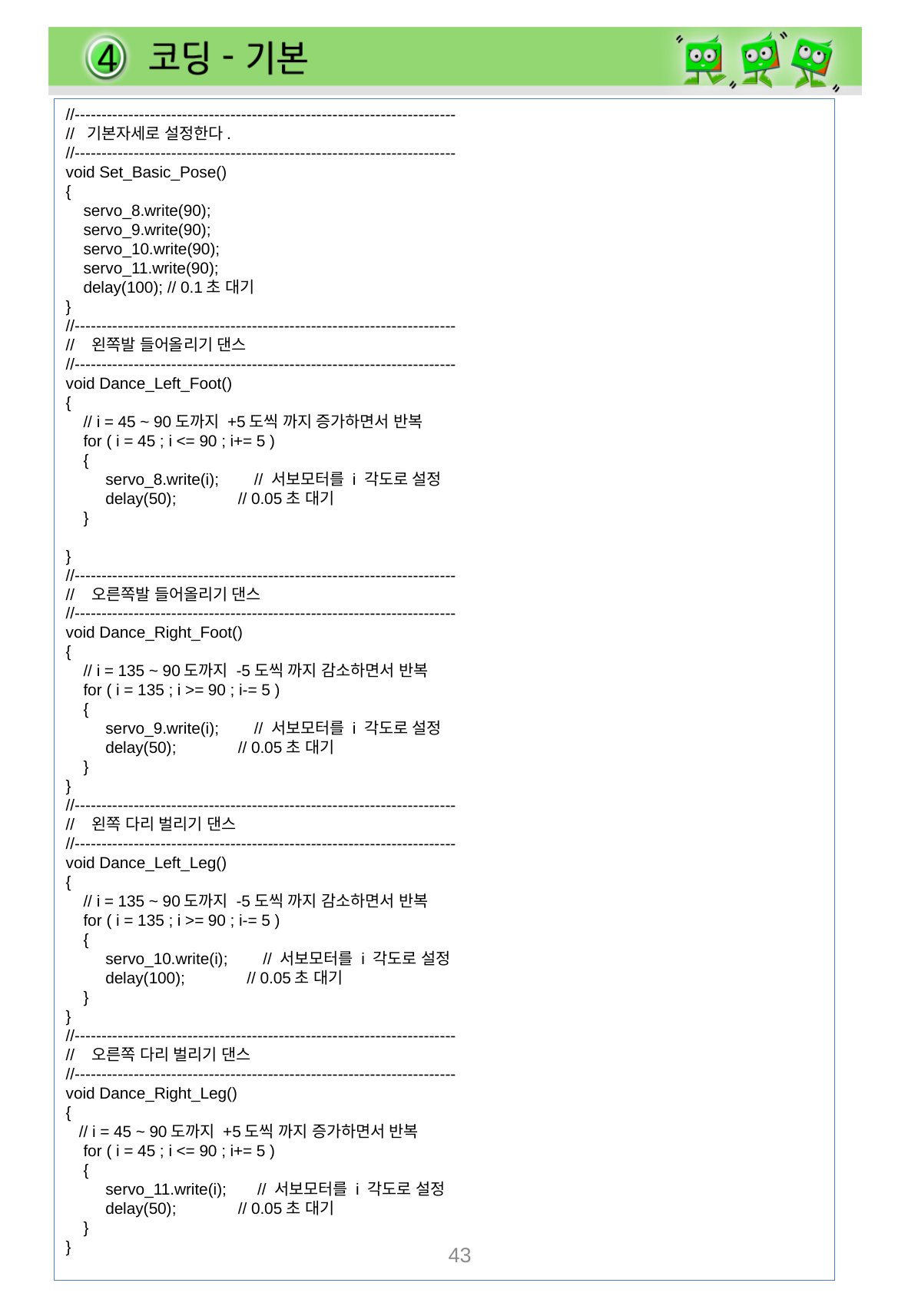

//-----------------------------------------------------------------------
//  기본자세로 설정한다.
//-----------------------------------------------------------------------
void Set_Basic_Pose()
{
    servo_8.write(90);
    servo_9.write(90);
    servo_10.write(90);
    servo_11.write(90);
    delay(100); // 0.1초 대기
}
//-----------------------------------------------------------------------
//   왼쪽발 들어올리기 댄스
//-----------------------------------------------------------------------
void Dance_Left_Foot()
{
    // i = 45 ~ 90도까지 +5도씩 까지 증가하면서 반복
    for ( i = 45 ; i <= 90 ; i+= 5 )
    {
         servo_8.write(i);        // 서보모터를 i 각도로 설정
         delay(50);              // 0.05초 대기
    }

}
//-----------------------------------------------------------------------
//   오른쪽발 들어올리기 댄스
//-----------------------------------------------------------------------
void Dance_Right_Foot()
{
    // i = 135 ~ 90도까지 -5도씩 까지 감소하면서 반복
    for ( i = 135 ; i >= 90 ; i-= 5 )
    {
         servo_9.write(i);        // 서보모터를 i 각도로 설정
         delay(50);              // 0.05초 대기
    }
}
//-----------------------------------------------------------------------
//   왼쪽 다리 벌리기 댄스
//-----------------------------------------------------------------------
void Dance_Left_Leg()
{
    // i = 135 ~ 90도까지 -5도씩 까지 감소하면서 반복
    for ( i = 135 ; i >= 90 ; i-= 5 )
    {
         servo_10.write(i);        // 서보모터를 i 각도로 설정
         delay(100);              // 0.05초 대기
    }
}
//-----------------------------------------------------------------------
//   오른쪽 다리 벌리기 댄스
//-----------------------------------------------------------------------
void Dance_Right_Leg()
{
   // i = 45 ~ 90도까지 +5도씩 까지 증가하면서 반복
    for ( i = 45 ; i <= 90 ; i+= 5 )
    {
         servo_11.write(i);       // 서보모터를 i 각도로 설정
         delay(50);              // 0.05초 대기
    }
}

43